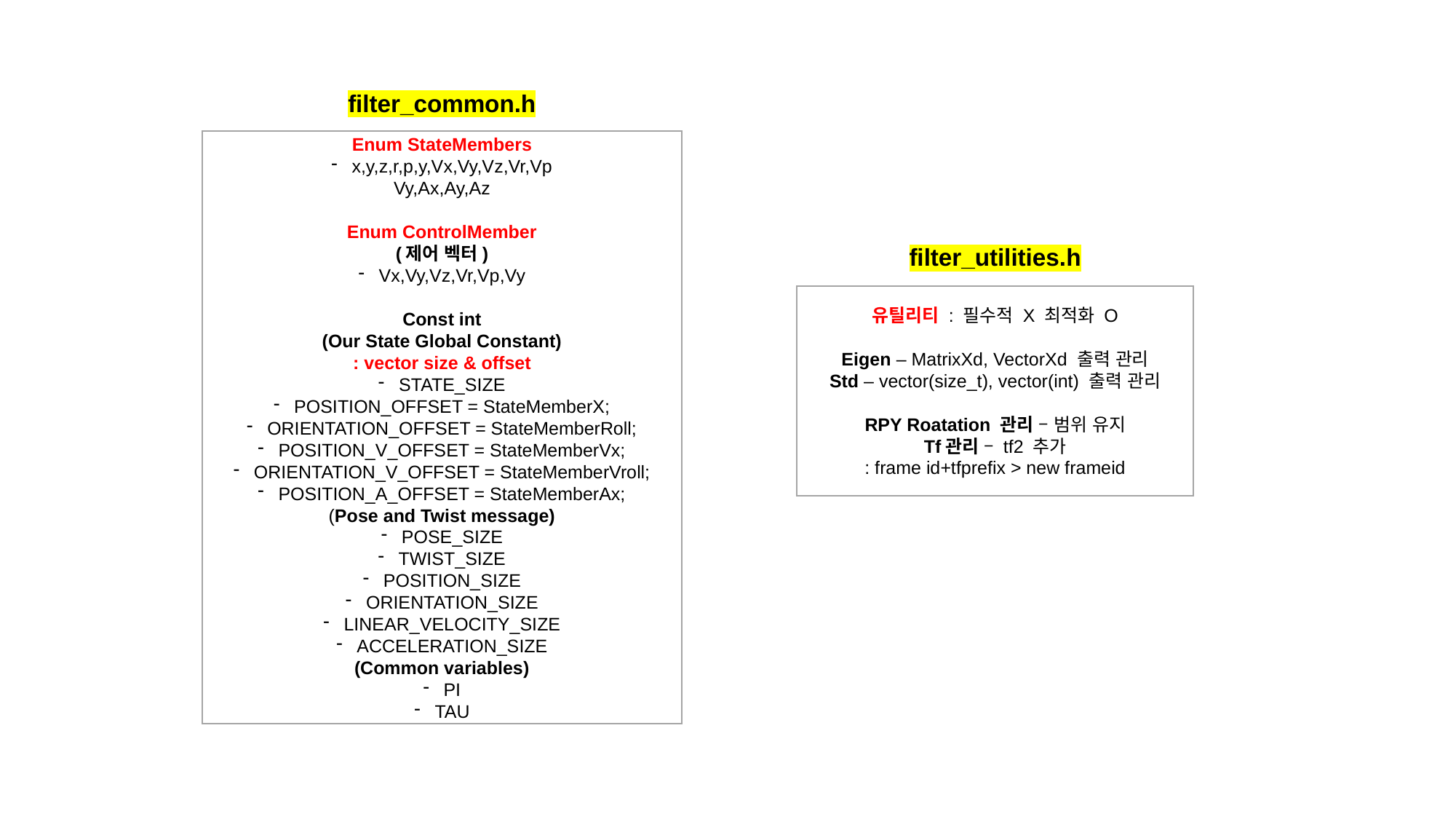

filter_common.h
Enum StateMembers
x,y,z,r,p,y,Vx,Vy,Vz,Vr,Vp
Vy,Ax,Ay,Az

Enum ControlMember
(제어 벡터)
Vx,Vy,Vz,Vr,Vp,Vy

Const int
(Our State Global Constant)
: vector size & offset
STATE_SIZE
POSITION_OFFSET = StateMemberX;
ORIENTATION_OFFSET = StateMemberRoll;
POSITION_V_OFFSET = StateMemberVx;
ORIENTATION_V_OFFSET = StateMemberVroll;
POSITION_A_OFFSET = StateMemberAx;
(Pose and Twist message)
POSE_SIZE
TWIST_SIZE
POSITION_SIZE
ORIENTATION_SIZE
LINEAR_VELOCITY_SIZE
ACCELERATION_SIZE
(Common variables)
PI
TAU
filter_utilities.h
유틸리티 : 필수적 X 최적화 O

Eigen – MatrixXd, VectorXd 출력 관리
Std – vector(size_t), vector(int) 출력 관리

RPY Roatation 관리 – 범위 유지
Tf관리 – tf2 추가
: frame id+tfprefix > new frameid